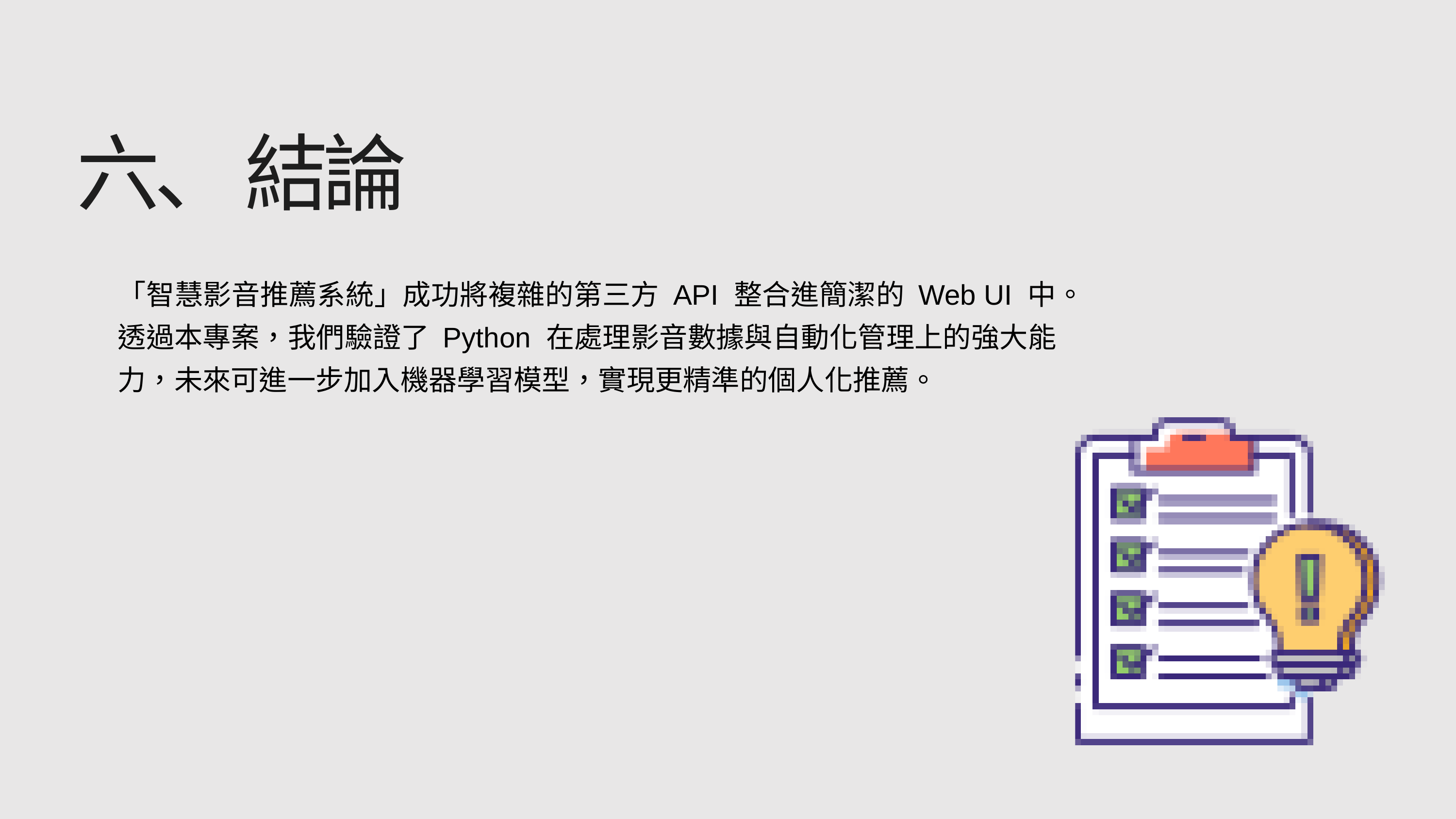

六、 結論

「智慧影音推薦系統」成功將複雜的第三方 API 整合進簡潔的 Web UI 中。透過本專案，我們驗證了 Python 在處理影音數據與自動化管理上的強大能力，未來可進一步加入機器學習模型，實現更精準的個人化推薦。